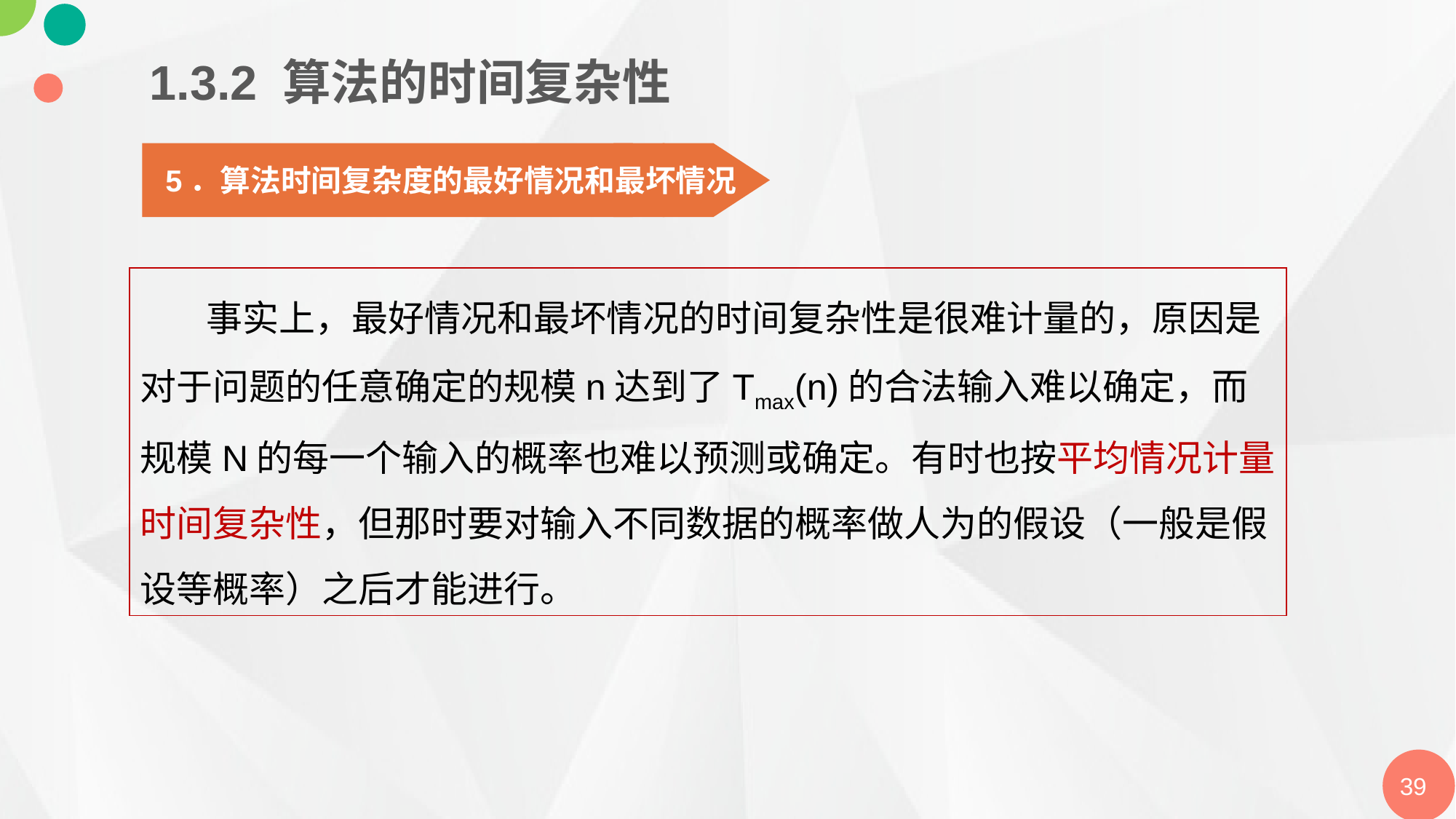

1.3.2 算法的时间复杂性

5．算法时间复杂度的最好情况和最坏情况
       事实上，最好情况和最坏情况的时间复杂性是很难计量的，原因是对于问题的任意确定的规模n达到了Tmax(n)的合法输入难以确定，而规模N的每一个输入的概率也难以预测或确定。有时也按平均情况计量时间复杂性，但那时要对输入不同数据的概率做人为的假设（一般是假设等概率）之后才能进行。